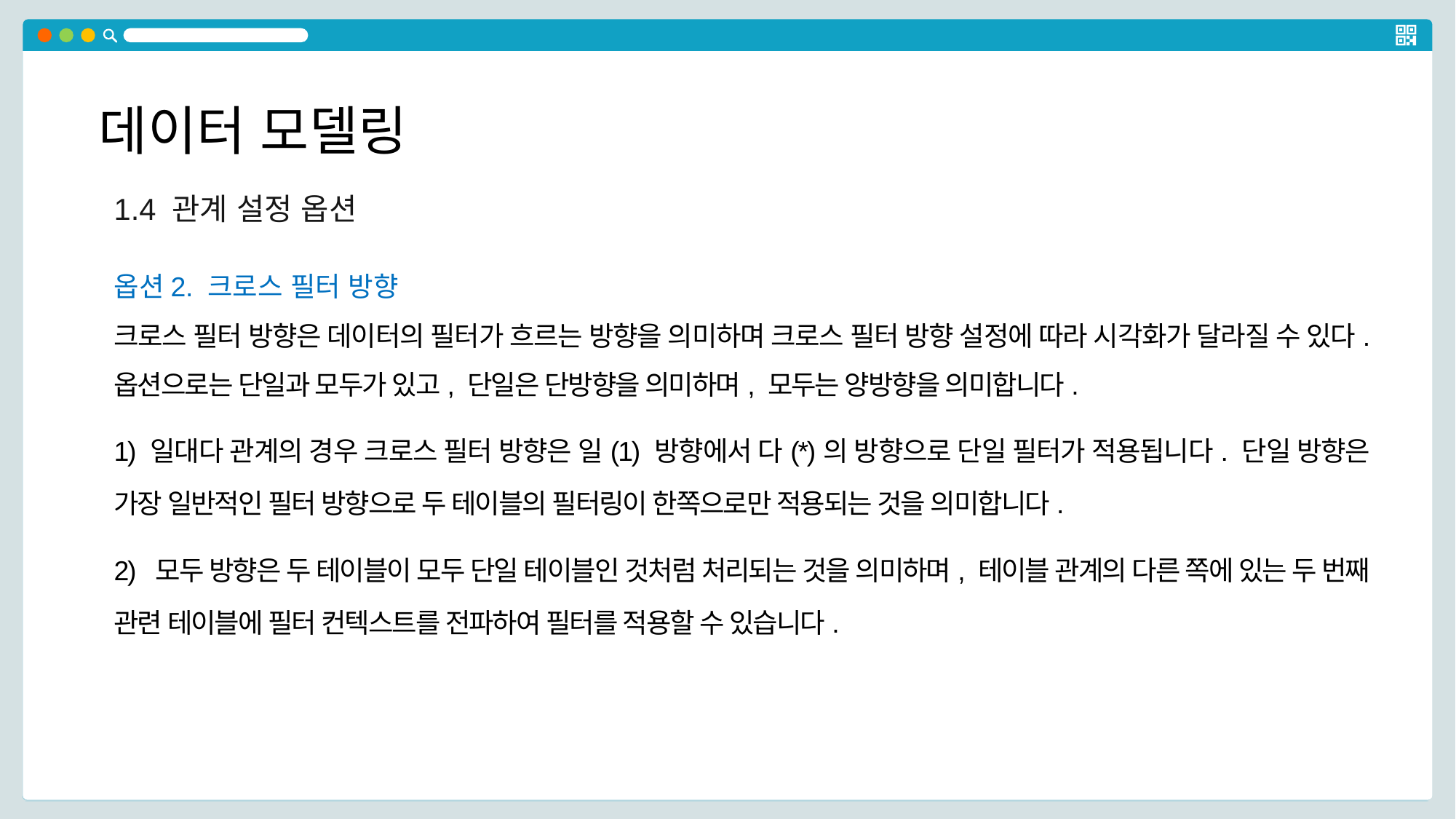

데이터 모델링
1.4 관계 설정 옵션

옵션2. 크로스 필터 방향
크로스 필터 방향은 데이터의 필터가 흐르는 방향을 의미하며 크로스 필터 방향 설정에 따라 시각화가 달라질 수 있다. 옵션으로는 단일과 모두가 있고, 단일은 단방향을 의미하며, 모두는 양방향을 의미합니다.

1) 일대다 관계의 경우 크로스 필터 방향은 일(1) 방향에서 다(*)의 방향으로 단일 필터가 적용됩니다. 단일 방향은 가장 일반적인 필터 방향으로 두 테이블의 필터링이 한쪽으로만 적용되는 것을 의미합니다.

2)  모두 방향은 두 테이블이 모두 단일 테이블인 것처럼 처리되는 것을 의미하며, 테이블 관계의 다른 쪽에 있는 두 번째 관련 테이블에 필터 컨텍스트를 전파하여 필터를 적용할 수 있습니다.